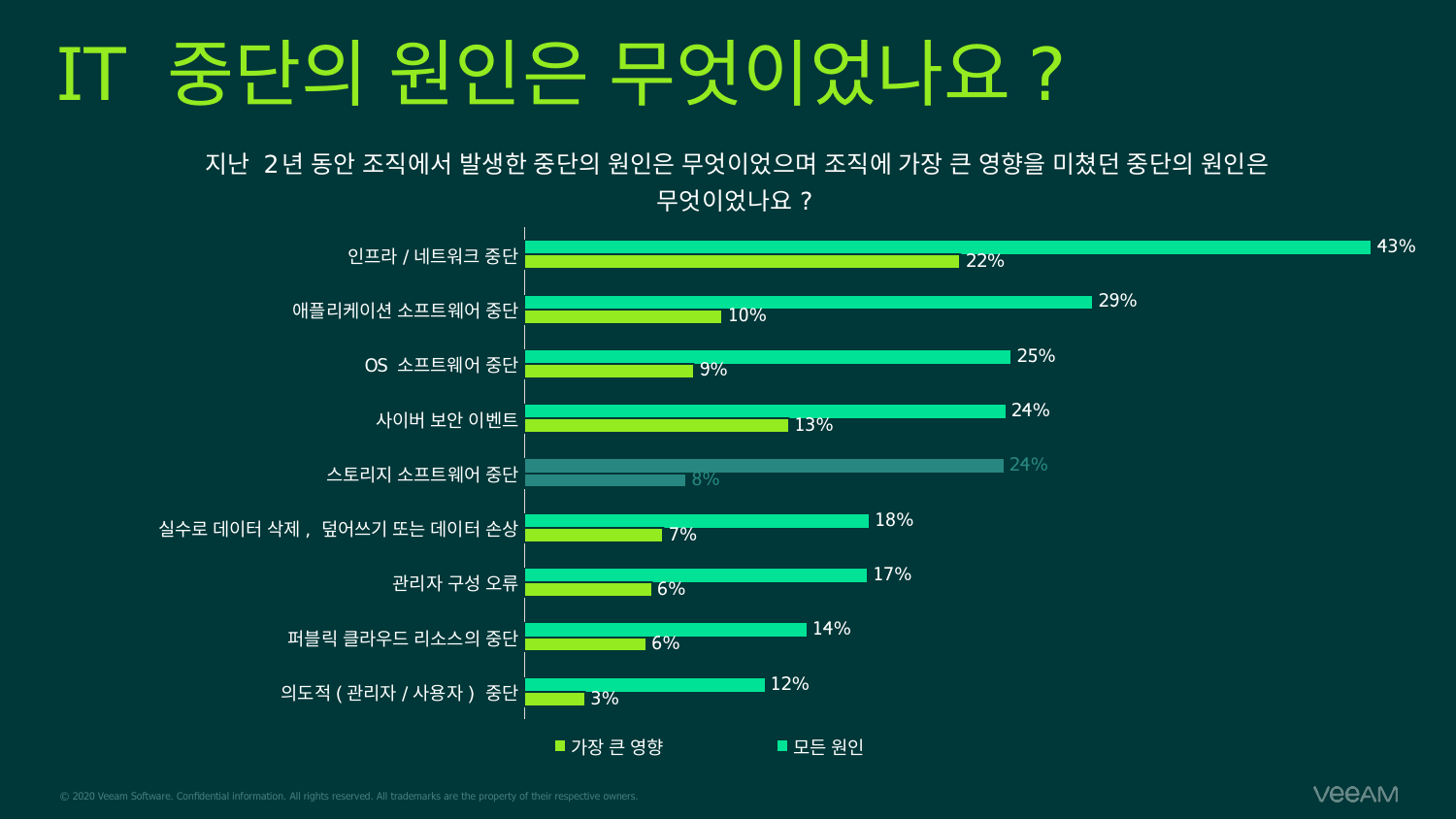

# IT 중단의 원인은 무엇이었나요?

### Chart: 지난 2년 동안 조직에서 발생한 중단의 원인은 무엇이었으며 조직에 가장 큰 영향을 미쳤던 중단의 원인은 무엇이었나요?

| Category | 모든 원인 | 가장 큰 영향 |
|---|---|---|
| 인프라/네트워크 중단 | 0.42980769230769234 | 0.221256038647343 |
| 애플리케이션 소프트웨어 중단 | 0.28846153846153844 | 0.10048309178743961 |
| OS 소프트웨어 중단 | 0.24711538461538463 | 0.08599033816425121 |
| 사이버 보안 이벤트 | 0.24423076923076922 | 0.13429951690821257 |
| 스토리지 소프트웨어 중단 | 0.24326923076923077 | 0.0821256038647343 |
| 실수로 데이터 삭제, 덮어쓰기 또는 데이터 손상 | 0.175 | 0.07053140096618357 |
| 관리자 구성 오류 | 0.17403846153846153 | 0.0647342995169082 |
| 퍼블릭 클라우드 리소스의 중단 | 0.14326923076923076 | 0.06183574879227053 |
| 의도적(관리자/사용자) 중단 | 0.12211538461538461 | 0.030917874396135265 |